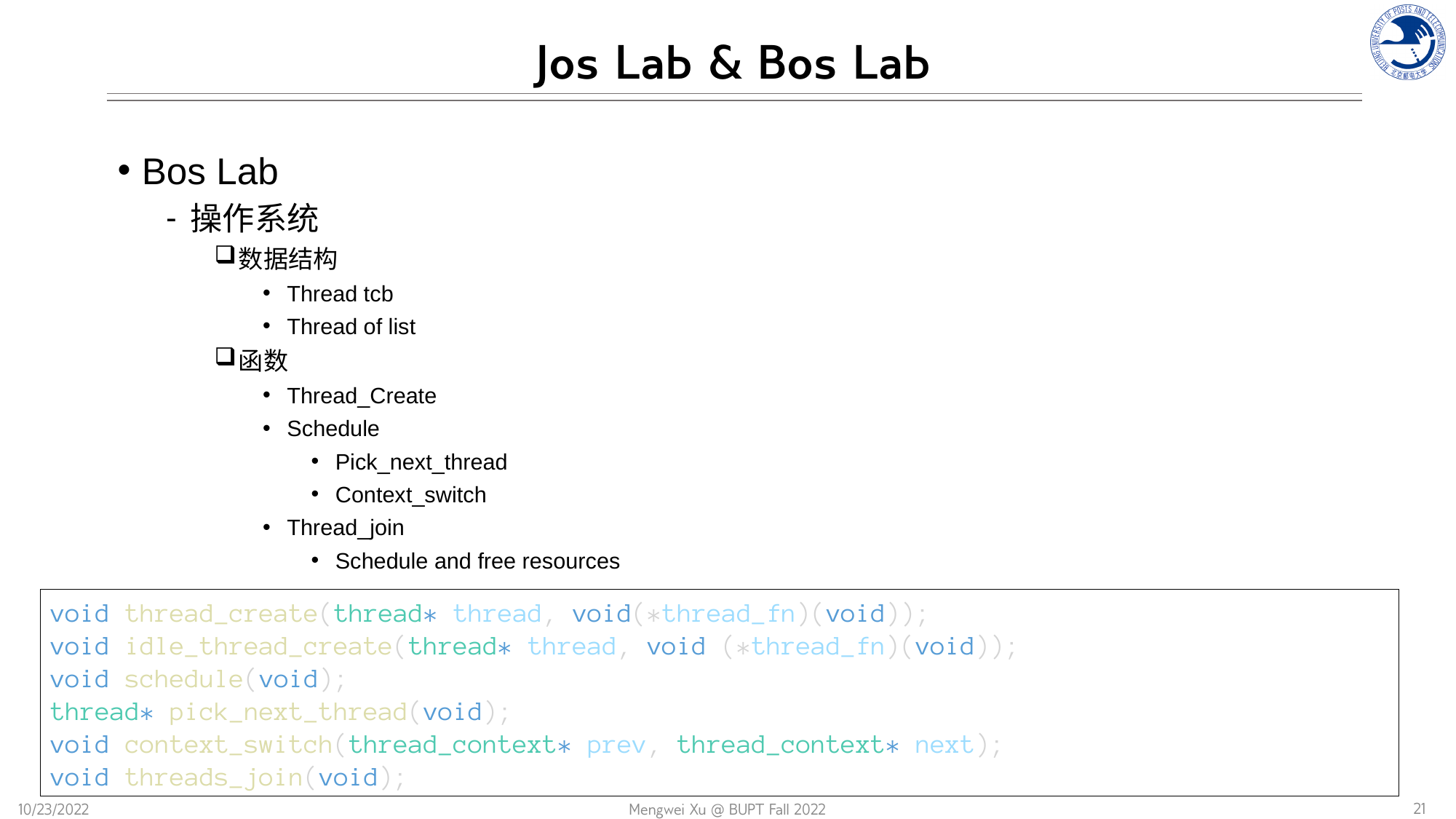

Jos Lab & Bos Lab
Bos Lab
操作系统
数据结构
Thread tcb
Thread of list
函数
Thread_Create
Schedule
Pick_next_thread
Context_switch
Thread_join
Schedule and free resources

void thread_create(thread* thread, void(*thread_fn)(void));
void idle_thread_create(thread* thread, void (*thread_fn)(void));
void schedule(void);
thread* pick_next_thread(void);
void context_switch(thread_context* prev, thread_context* next);
void threads_join(void);
21
Mengwei Xu @ BUPT Fall 2022
10/23/2022